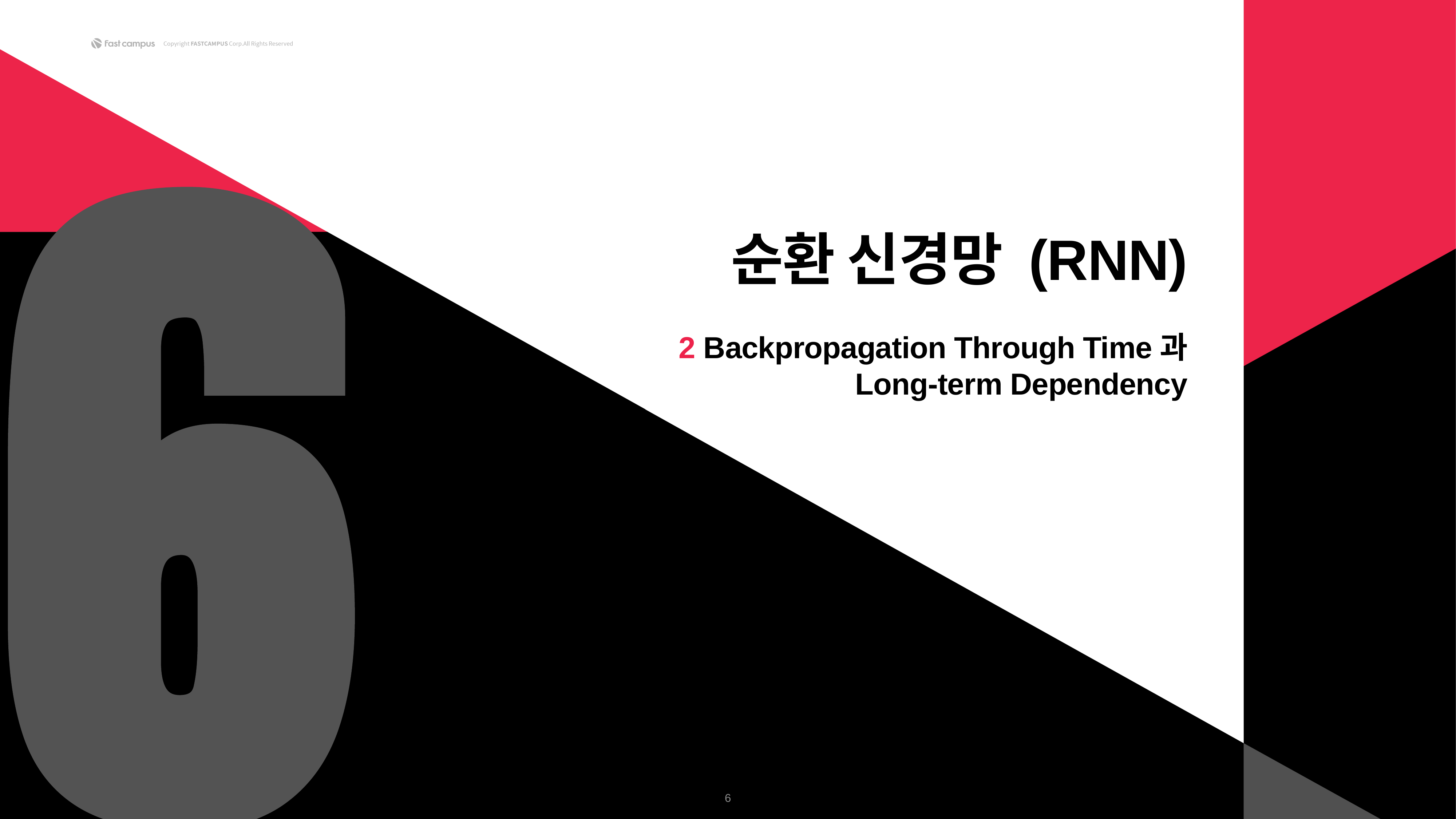

6
순환 신경망 (RNN)

2 Backpropagation Through Time과
Long-term Dependency

6